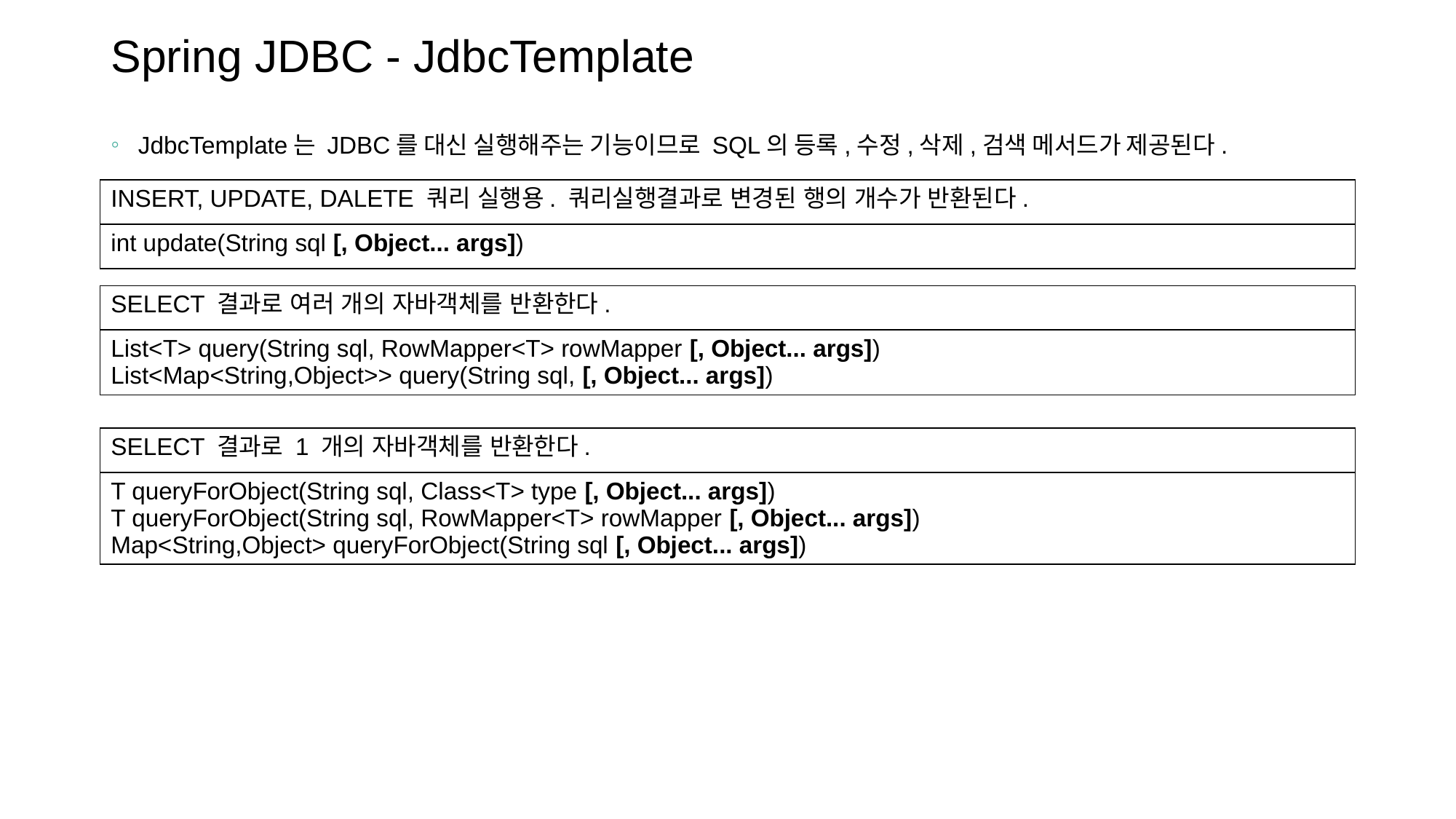

# Spring JDBC - JdbcTemplate
JdbcTemplate는 JDBC를 대신 실행해주는 기능이므로 SQL의 등록,수정,삭제,검색 메서드가 제공된다.
| INSERT, UPDATE, DALETE 쿼리 실행용. 쿼리실행결과로 변경된 행의 개수가 반환된다. |
| --- |
| int update(String sql [, Object... args]) |
| SELECT 결과로 여러 개의 자바객체를 반환한다. |
| --- |
| List<T> query(String sql, RowMapper<T> rowMapper [, Object... args]) List<Map<String,Object>> query(String sql, [, Object... args]) |
| SELECT 결과로 1 개의 자바객체를 반환한다. |
| --- |
| T queryForObject(String sql, Class<T> type [, Object... args]) T queryForObject(String sql, RowMapper<T> rowMapper [, Object... args]) Map<String,Object> queryForObject(String sql [, Object... args]) |